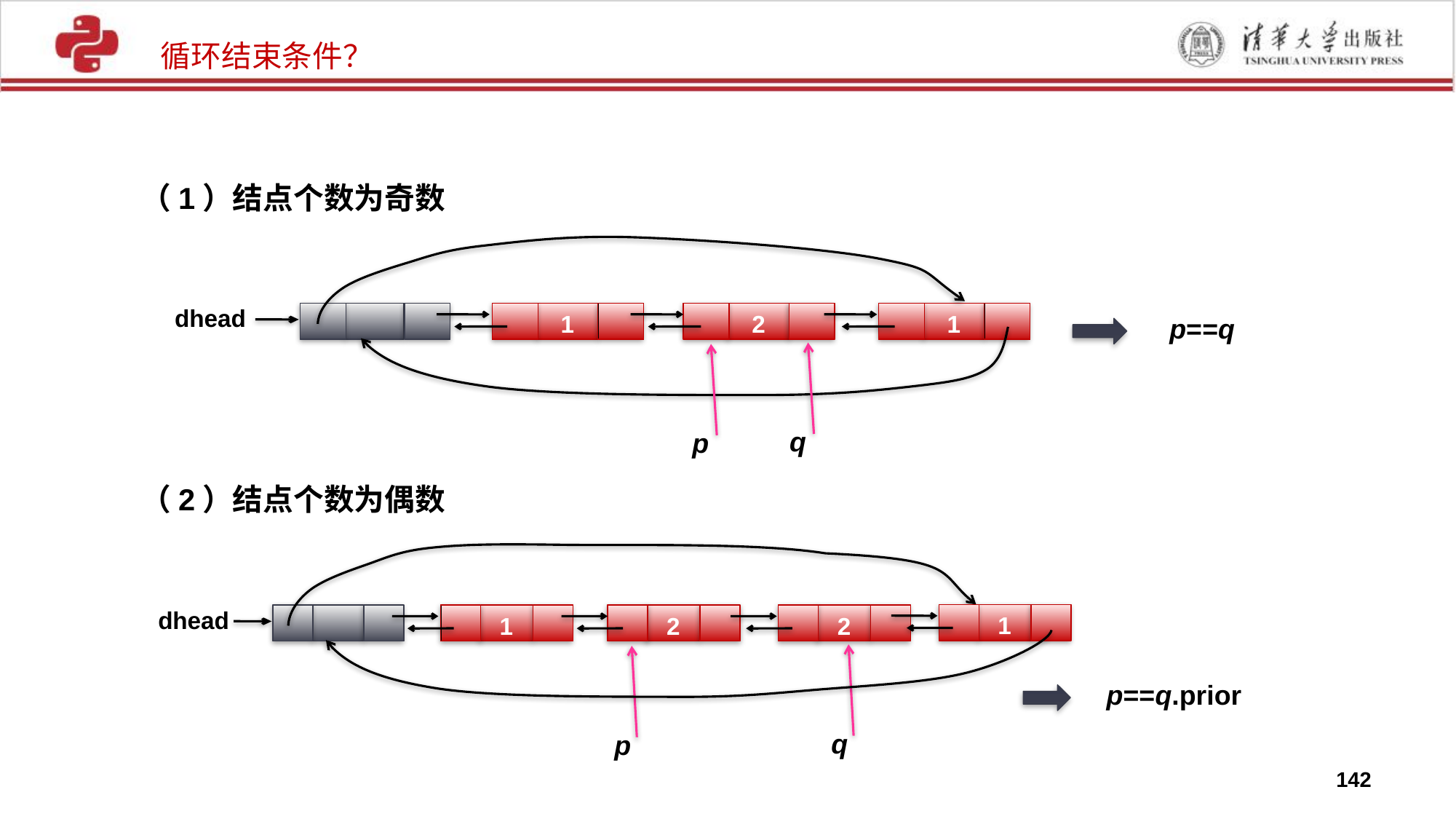

循环结束条件？
（1）结点个数为奇数

dhead

1

2

1

p==q

q
p
（2）结点个数为偶数

1

dhead

1

2

2

p==q.prior

q
p
142